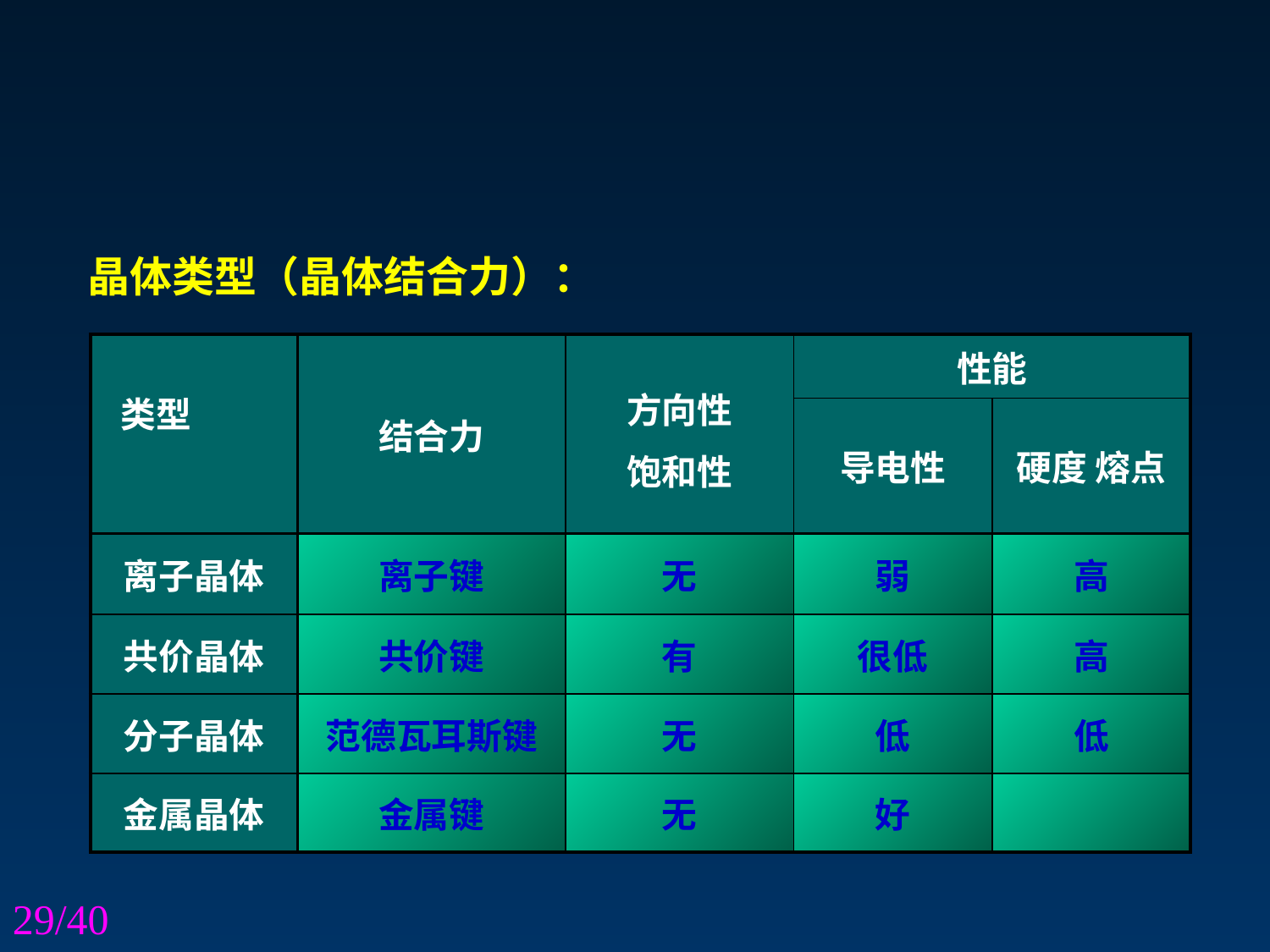

晶体类型（晶体结合力）：
| 类型 | 结合力 | 方向性 饱和性 | 性能 |  |
| --- | --- | --- | --- | --- |
|  |  |  | 导电性 | 硬度 熔点 |
| 离子晶体 | 离子键 | 无 | 弱 | 高 |
| 共价晶体 | 共价键 | 有 | 很低 | 高 |
| 分子晶体 | 范德瓦耳斯键 | 无 | 低 | 低 |
| 金属晶体 | 金属键 | 无 | 好 |  |
29/40